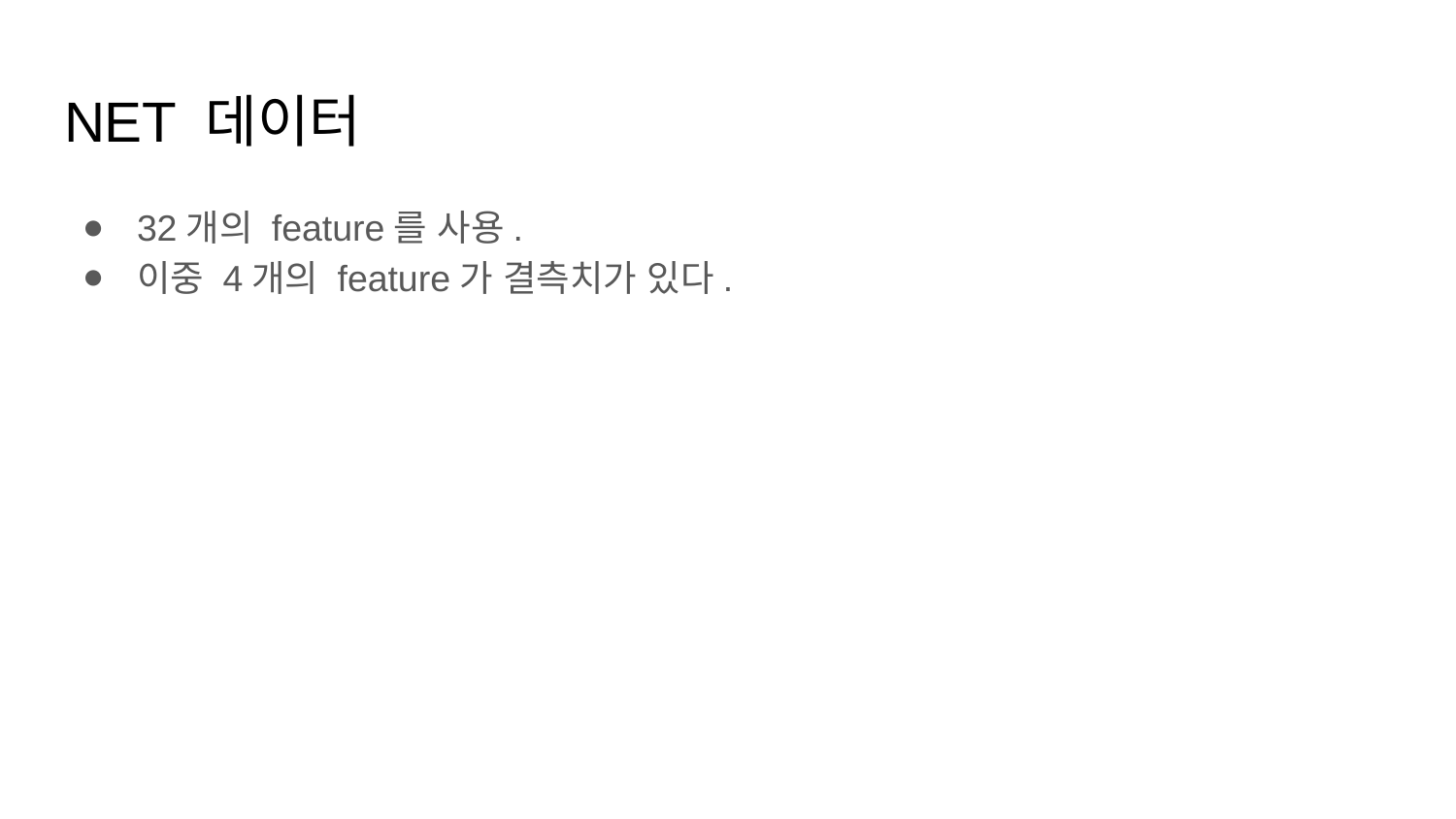

# NET 데이터
32개의 feature를 사용.
이중 4개의 feature가 결측치가 있다.